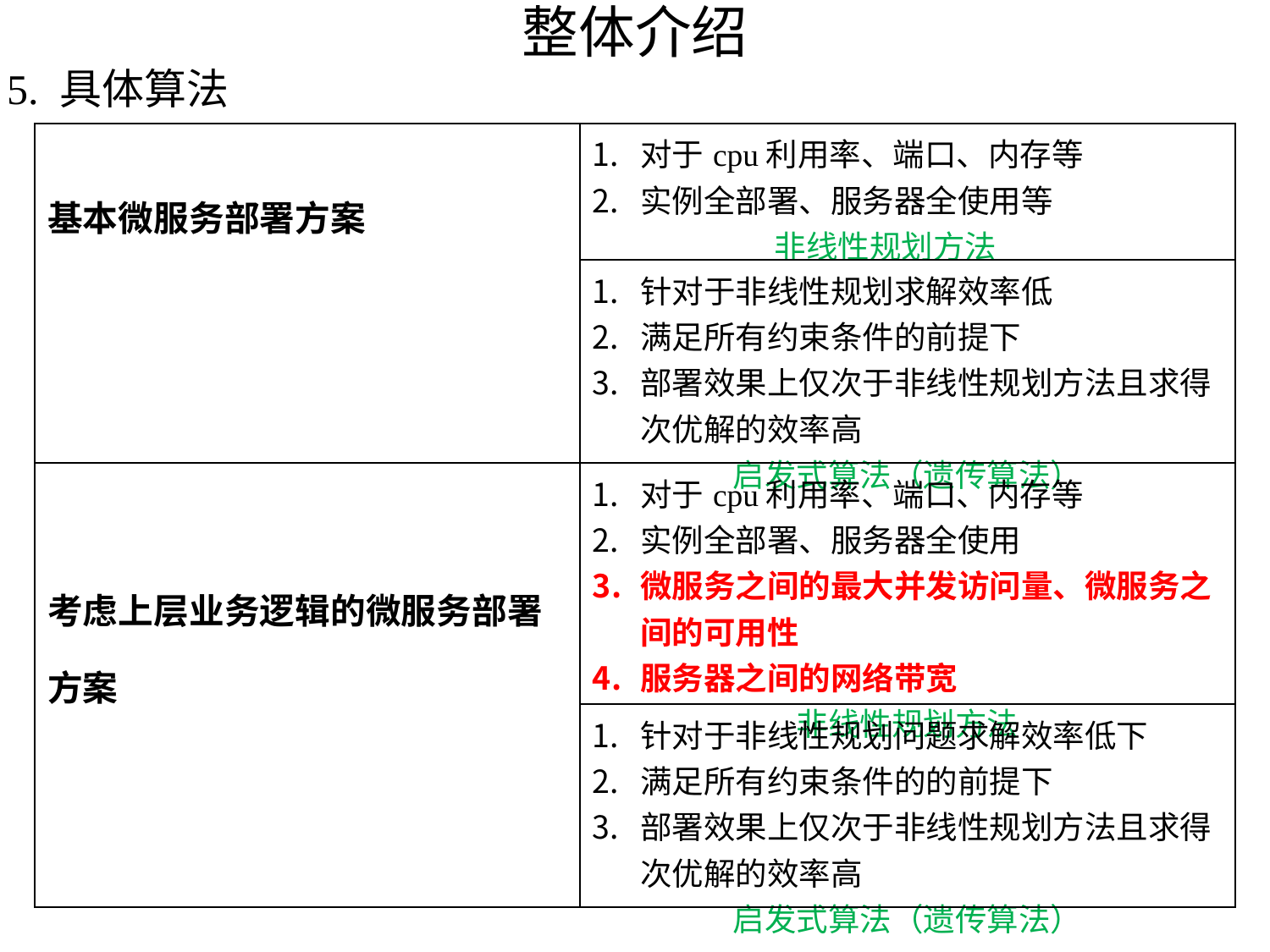

# 整体介绍
5. 具体算法
| 基本微服务部署方案 | 对于cpu利用率、端口、内存等 实例全部署、服务器全使用等 非线性规划方法 |
| --- | --- |
|  | 针对于非线性规划求解效率低 满足所有约束条件的前提下 部署效果上仅次于非线性规划方法且求得次优解的效率高 启发式算法（遗传算法） |
| 考虑上层业务逻辑的微服务部署方案 | 对于cpu利用率、端口、内存等 实例全部署、服务器全使用 微服务之间的最大并发访问量、微服务之间的可用性 服务器之间的网络带宽 非线性规划方法 |
|  | 针对于非线性规划问题求解效率低下 满足所有约束条件的的前提下 部署效果上仅次于非线性规划方法且求得次优解的效率高 启发式算法（遗传算法） |